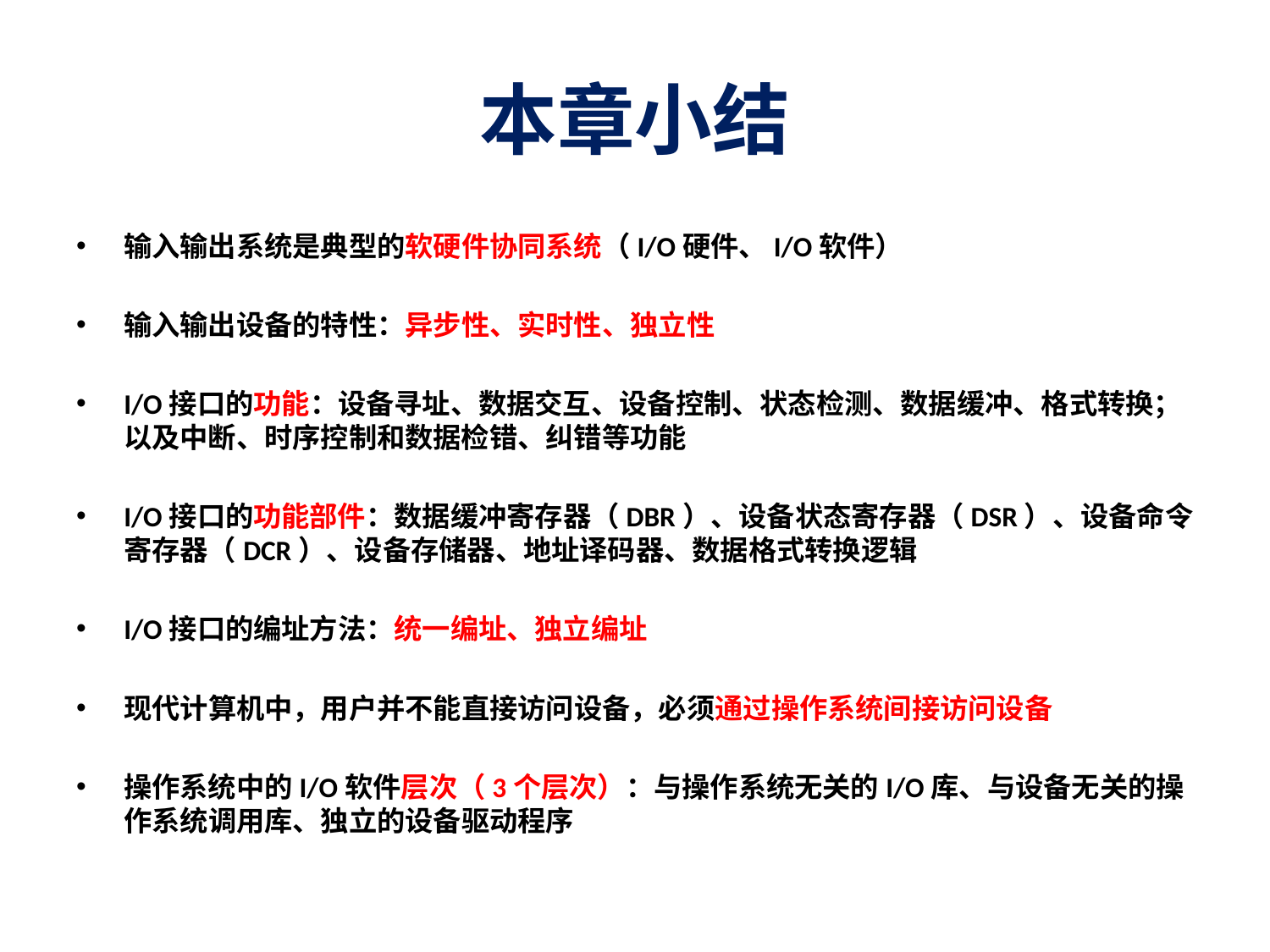

# 本章小结
输入输出系统是典型的软硬件协同系统（I/O硬件、I/O软件）

输入输出设备的特性：异步性、实时性、独立性

I/O接口的功能：设备寻址、数据交互、设备控制、状态检测、数据缓冲、格式转换；以及中断、时序控制和数据检错、纠错等功能

I/O接口的功能部件：数据缓冲寄存器（DBR）、设备状态寄存器（DSR）、设备命令寄存器（DCR）、设备存储器、地址译码器、数据格式转换逻辑

I/O接口的编址方法：统一编址、独立编址

现代计算机中，用户并不能直接访问设备，必须通过操作系统间接访问设备

操作系统中的I/O软件层次（3个层次）：与操作系统无关的I/O库、与设备无关的操作系统调用库、独立的设备驱动程序